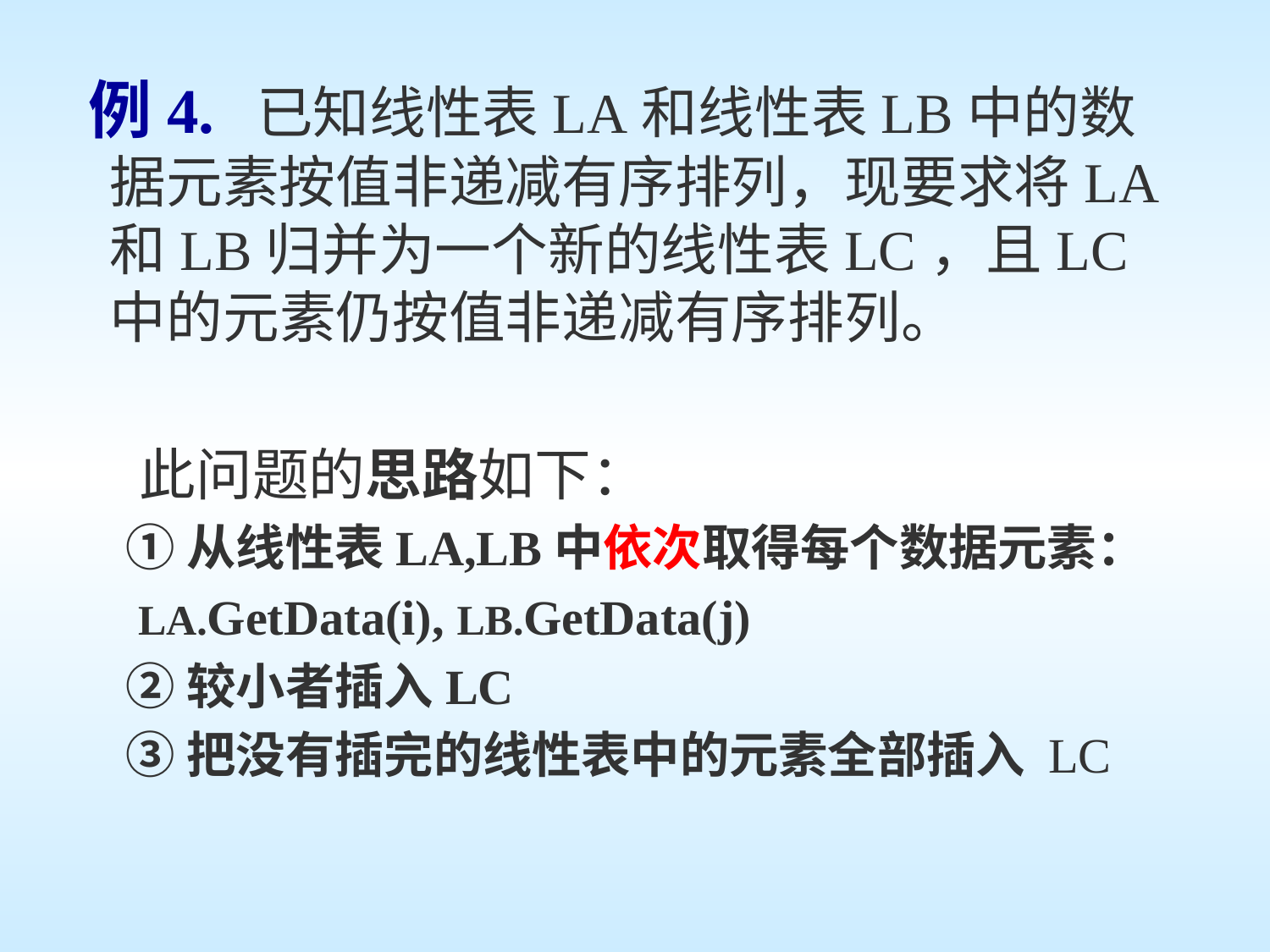

# 例4.  已知线性表LA和线性表LB中的数据元素按值非递减有序排列，现要求将LA和LB归并为一个新的线性表LC，且LC中的元素仍按值非递减有序排列。

     此问题的思路如下：
①从线性表LA,LB中依次取得每个数据元素：
 LA.GetData(i), LB.GetData(j)
②较小者插入LC
③把没有插完的线性表中的元素全部插入 LC